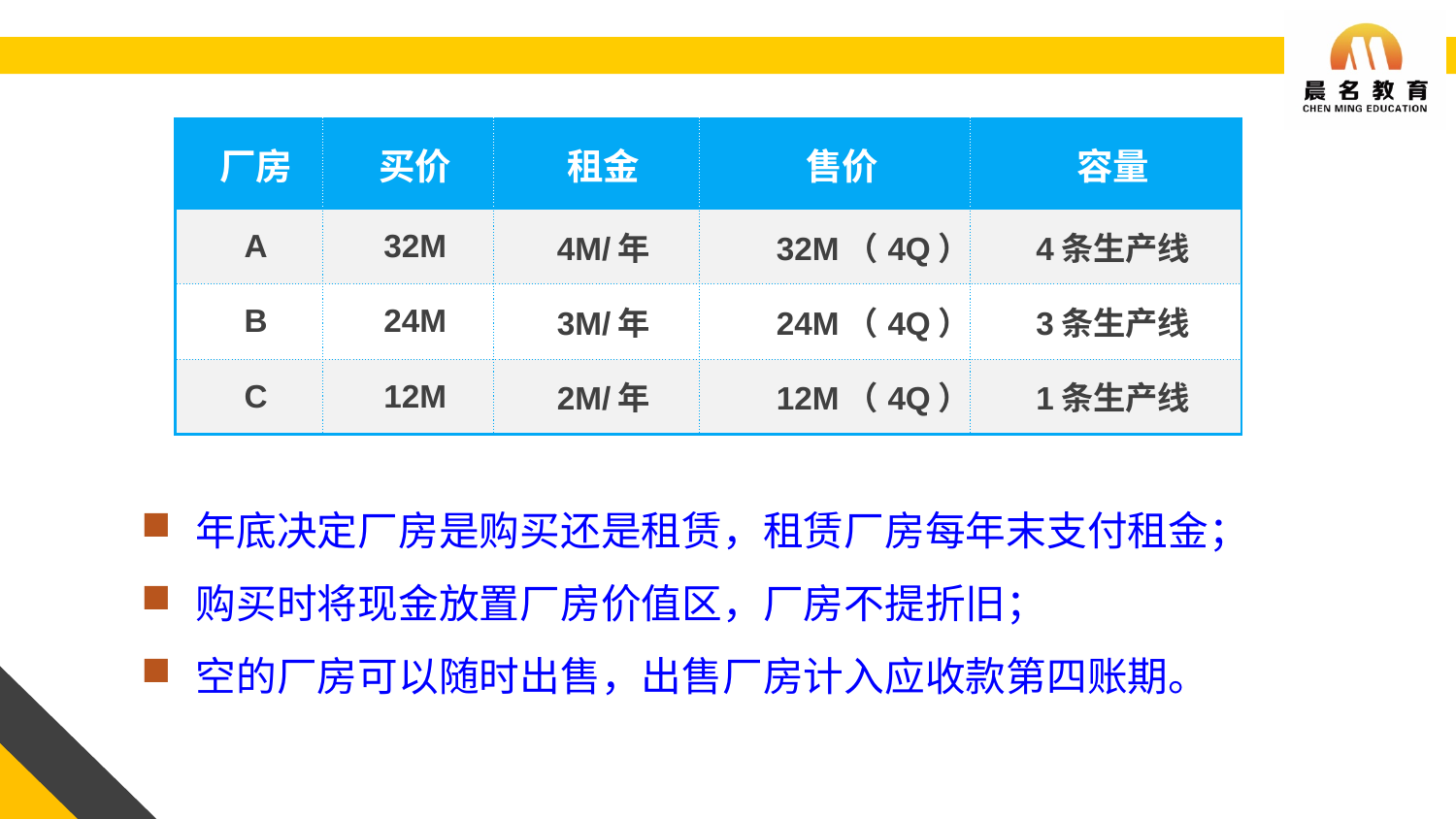

| 厂房 | 买价 | 租金 | 售价 | 容量 |
| --- | --- | --- | --- | --- |
| A | 32M | 4M/年 | 32M（4Q） | 4条生产线 |
| B | 24M | 3M/年 | 24M（4Q） | 3条生产线 |
| C | 12M | 2M/年 | 12M（4Q） | 1条生产线 |
年底决定厂房是购买还是租赁，租赁厂房每年末支付租金；
购买时将现金放置厂房价值区，厂房不提折旧；
空的厂房可以随时出售，出售厂房计入应收款第四账期。